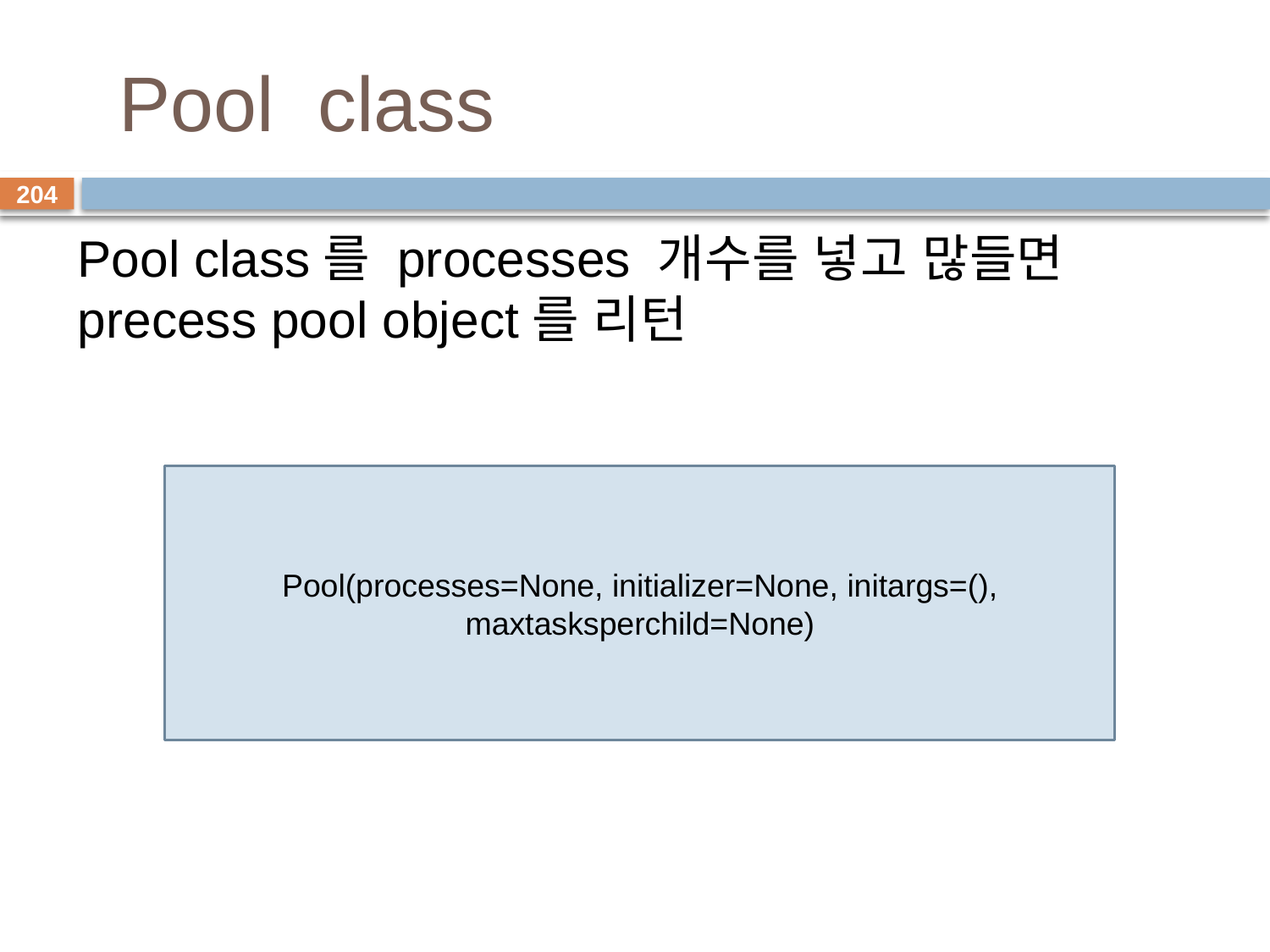

# Pool  class
204
Pool class를 processes 개수를 넣고 많들면 precess pool object를 리턴
Pool(processes=None, initializer=None, initargs=(), maxtasksperchild=None)